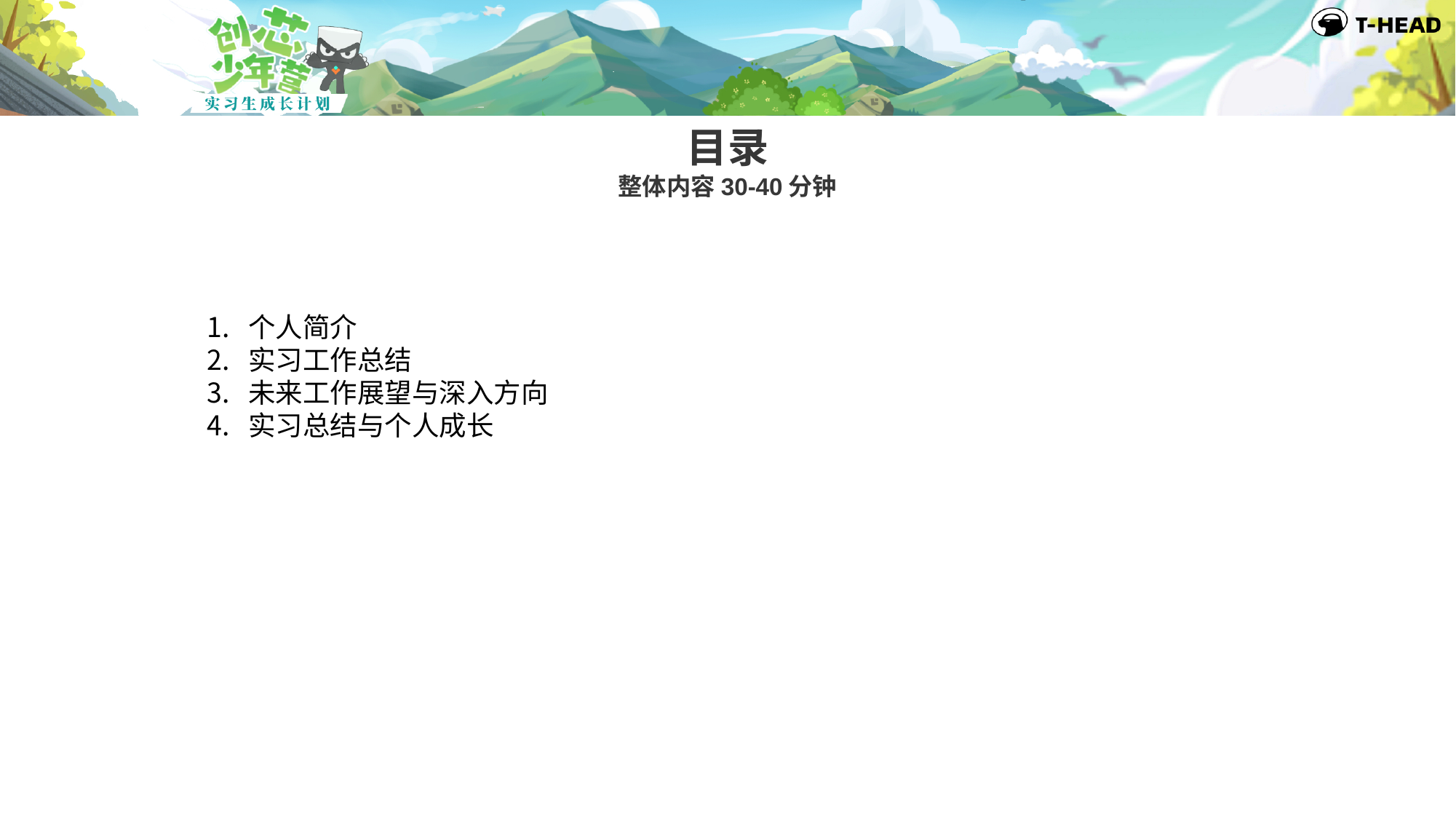

目录
整体内容30-40分钟
个人简介
实习工作总结
未来工作展望与深入方向
实习总结与个人成长